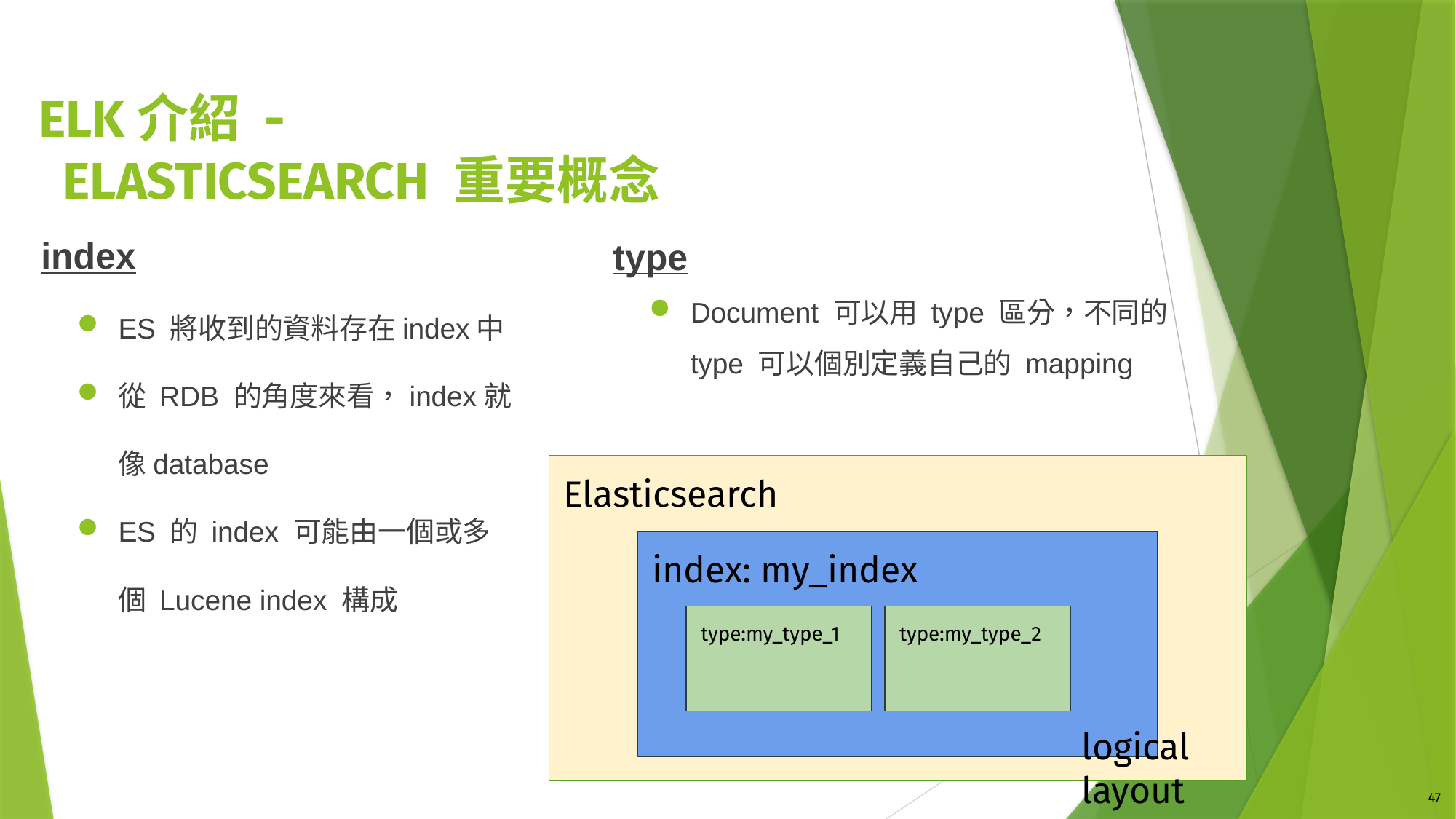

# ELK介紹 - Elasticsearch 重要概念
type
Document 可以用 type 區分，不同的type 可以個別定義自己的 mapping
index
ES 將收到的資料存在index中
從 RDB 的角度來看，index就像database
ES 的 index 可能由一個或多個 Lucene index 構成
Elasticsearch
index: my_index
type:my_type_1
type:my_type_2
logical layout
47